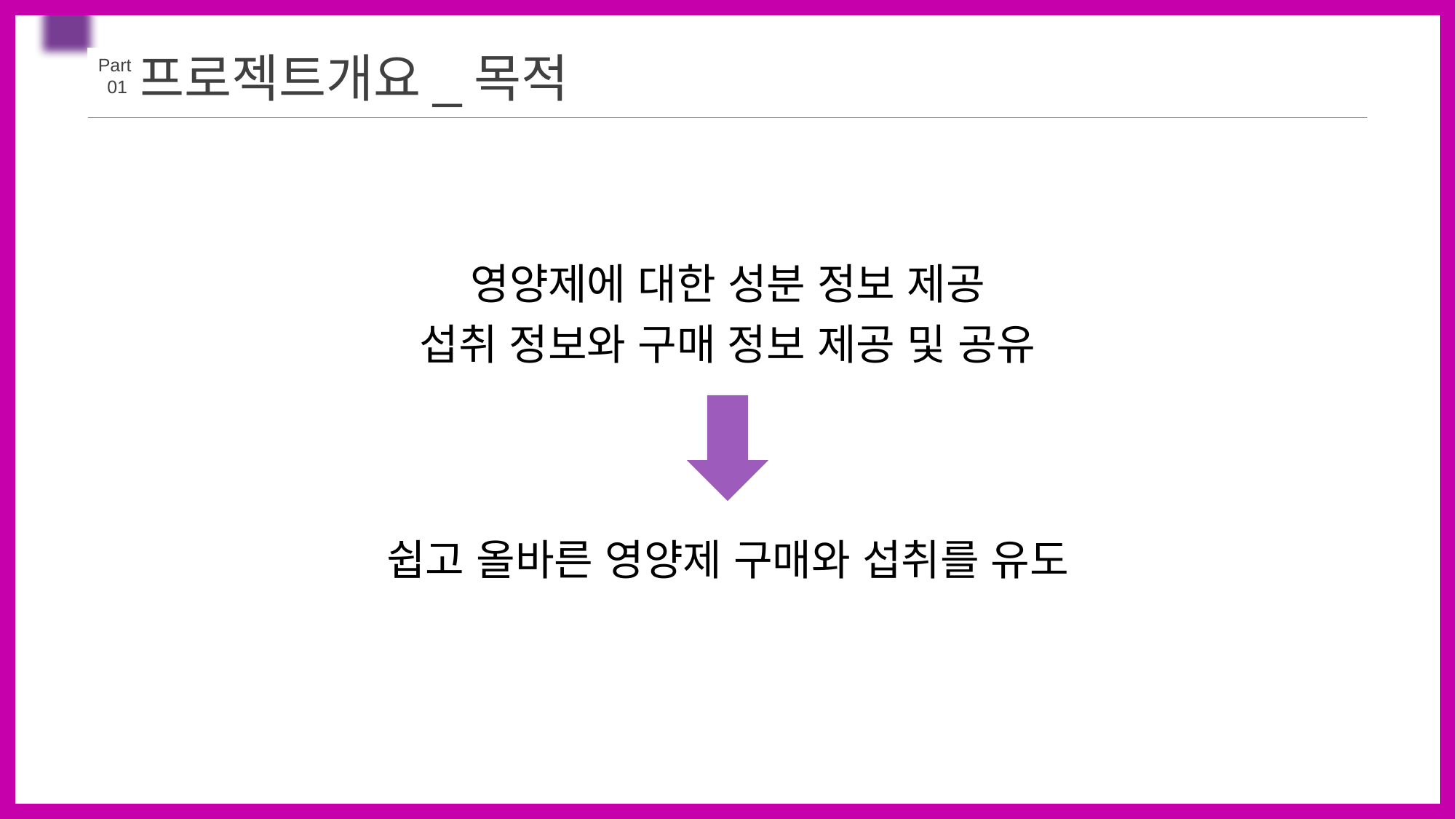

ㅇㄹㅁㄴㅇㄴㅁㄹ
프로젝트개요_목적
Part
 01

영양제에 대한 성분 정보 제공
섭취 정보와 구매 정보 제공 및 공유

쉽고 올바른 영양제 구매와 섭취를 유도